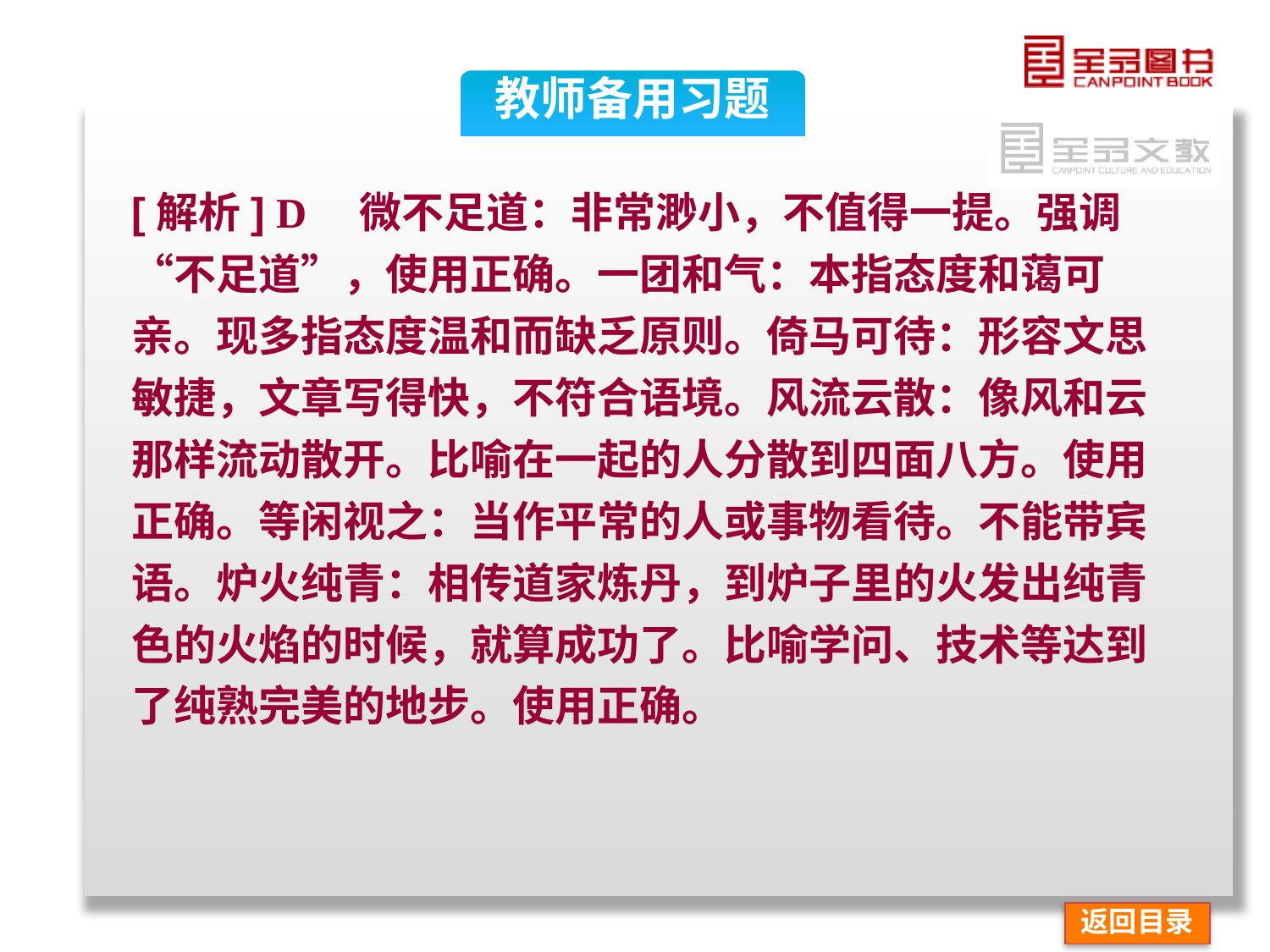

教师备用习题
[解析] D　微不足道：非常渺小，不值得一提。强调“不足道”，使用正确。一团和气：本指态度和蔼可亲。现多指态度温和而缺乏原则。倚马可待：形容文思敏捷，文章写得快，不符合语境。风流云散：像风和云那样流动散开。比喻在一起的人分散到四面八方。使用正确。等闲视之：当作平常的人或事物看待。不能带宾语。炉火纯青：相传道家炼丹，到炉子里的火发出纯青色的火焰的时候，就算成功了。比喻学问、技术等达到了纯熟完美的地步。使用正确。
返回目录